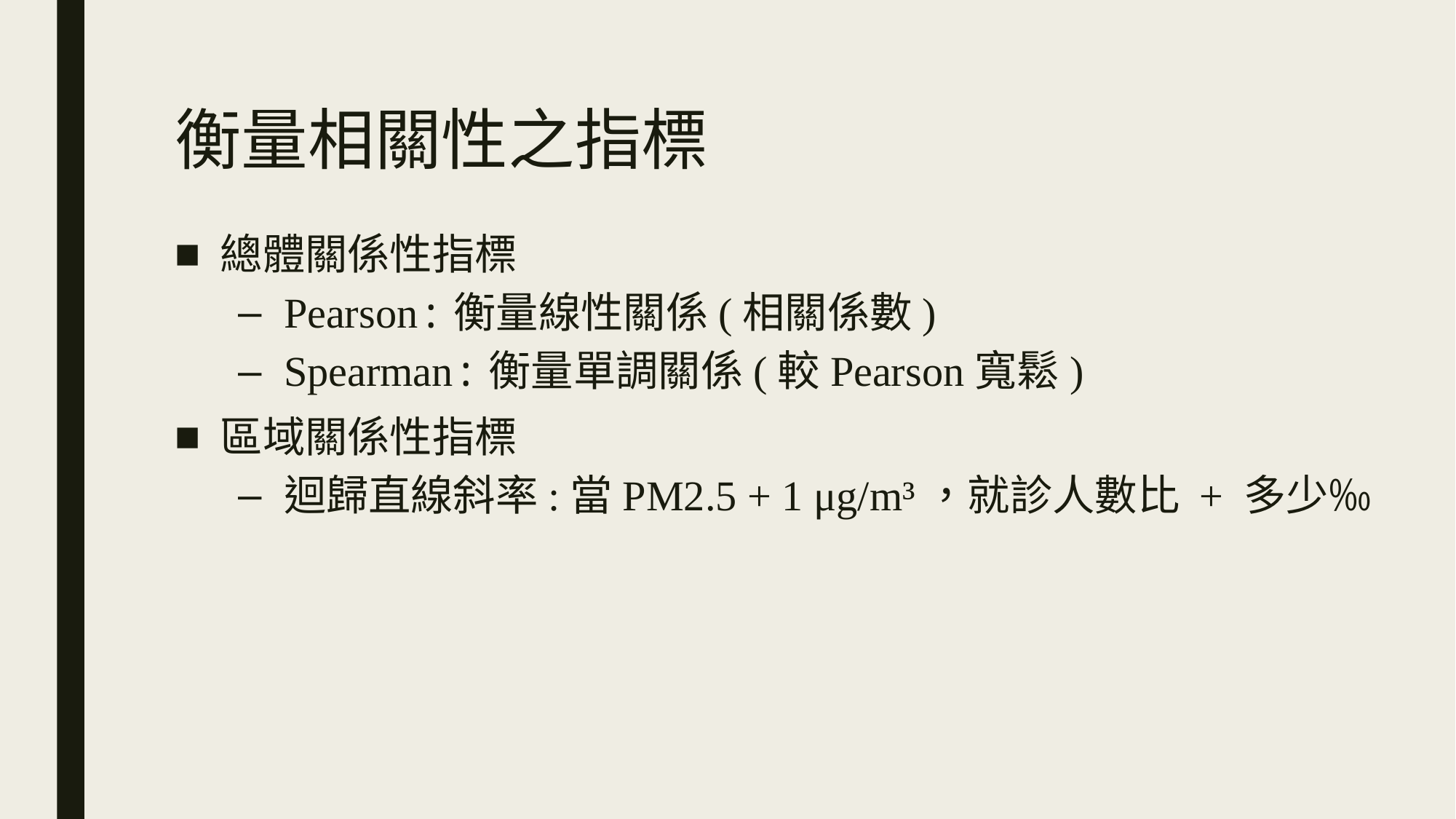

# 衡量相關性之指標
總體關係性指標
Pearson:衡量線性關係(相關係數)
Spearman:衡量單調關係(較Pearson寬鬆)
區域關係性指標
迴歸直線斜率:當PM2.5 + 1 μg/m³，就診人數比 + 多少‰